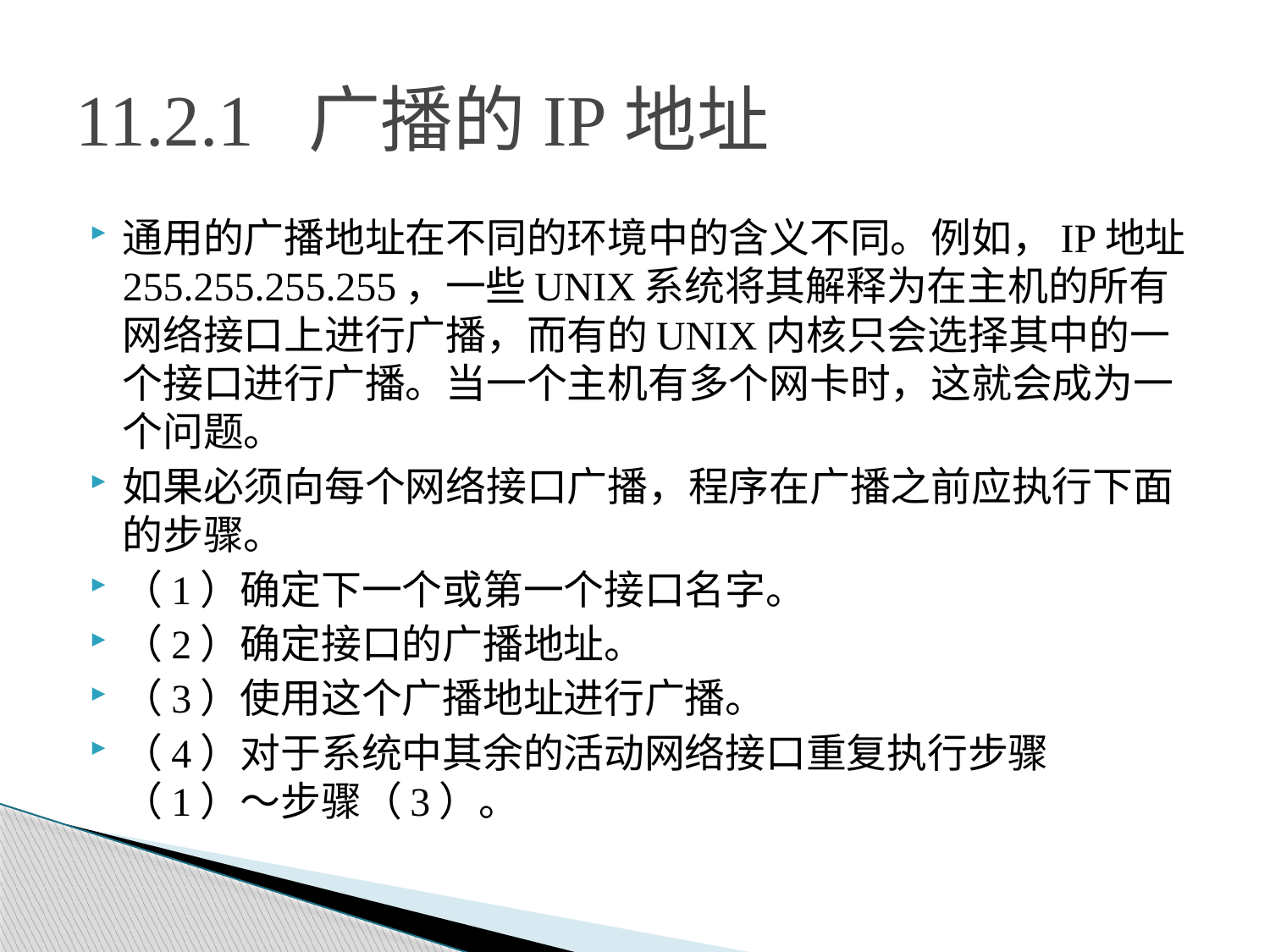

# 11.2.1  广播的IP地址
通用的广播地址在不同的环境中的含义不同。例如，IP地址255.255.255.255，一些UNIX系统将其解释为在主机的所有网络接口上进行广播，而有的UNIX内核只会选择其中的一个接口进行广播。当一个主机有多个网卡时，这就会成为一个问题。
如果必须向每个网络接口广播，程序在广播之前应执行下面的步骤。
（1）确定下一个或第一个接口名字。
（2）确定接口的广播地址。
（3）使用这个广播地址进行广播。
（4）对于系统中其余的活动网络接口重复执行步骤（1）～步骤（3）。